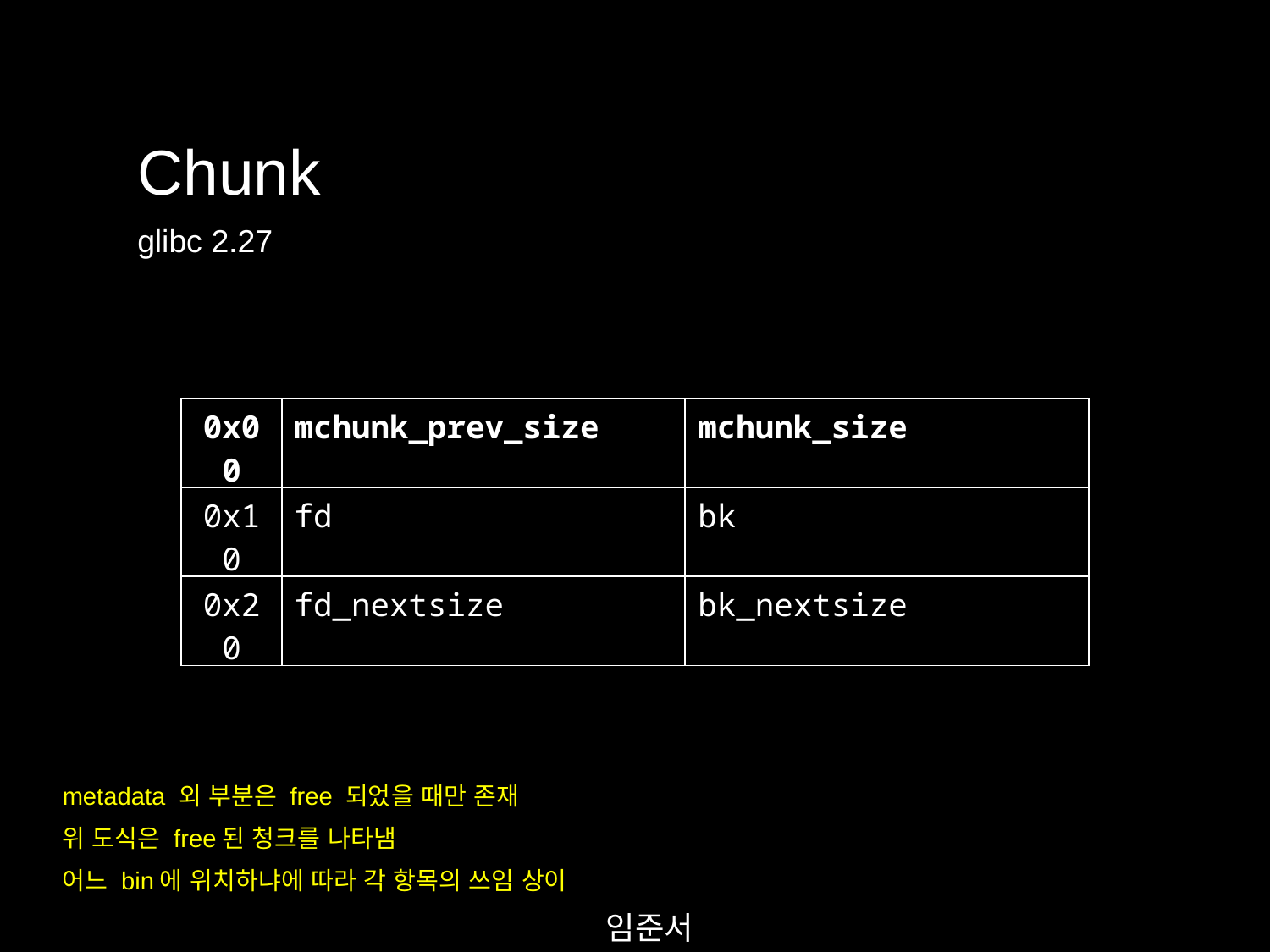

Chunk
glibc 2.27
| 0x00 | mchunk\_prev\_size | mchunk\_size |
| --- | --- | --- |
| 0x10 | fd | bk |
| 0x20 | fd\_nextsize | bk\_nextsize |
metadata 외 부분은 free 되었을 때만 존재
위 도식은 free된 청크를 나타냄
어느 bin에 위치하냐에 따라 각 항목의 쓰임 상이